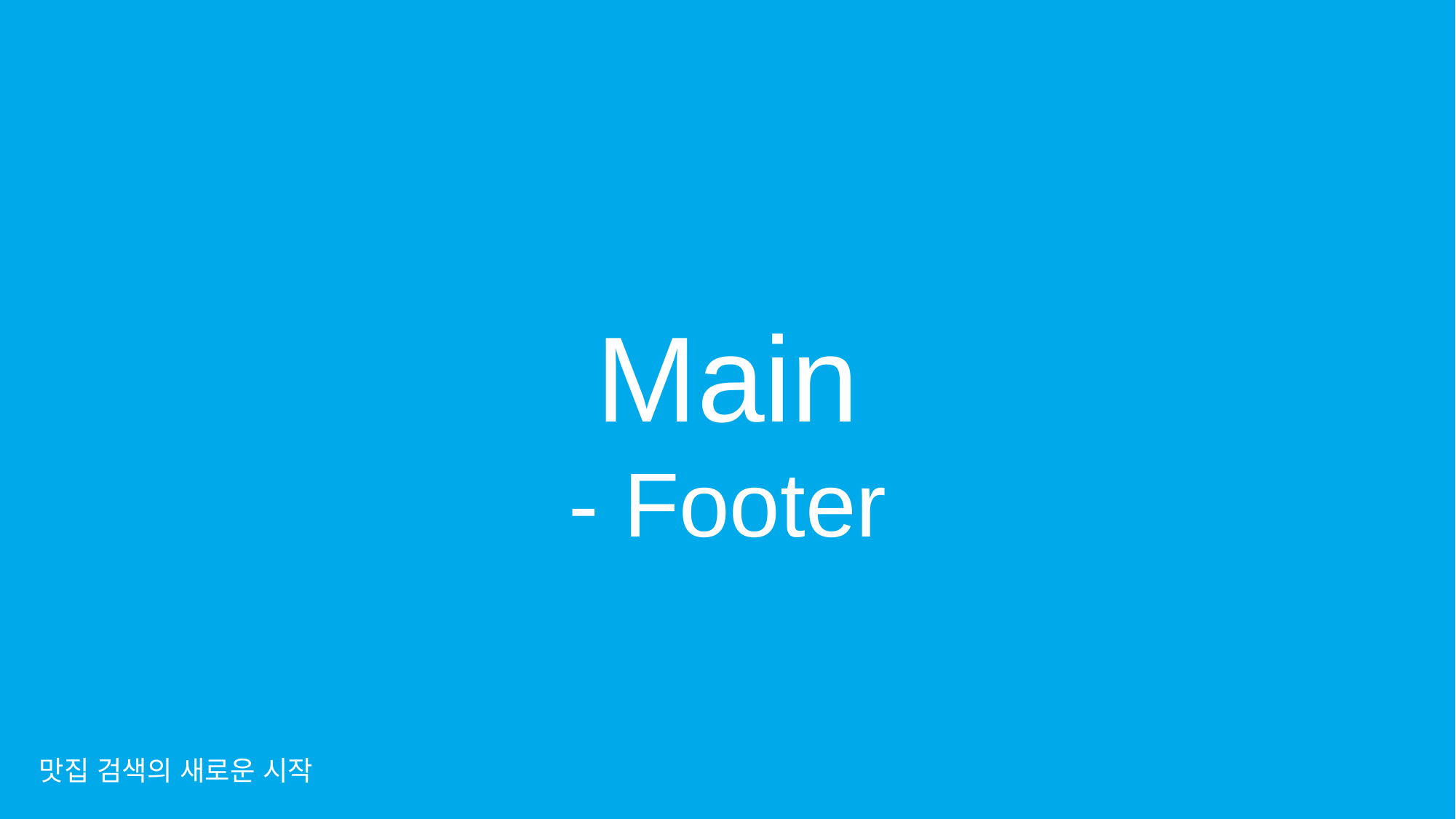

Main
- Footer
맛집 검색의 새로운 시작